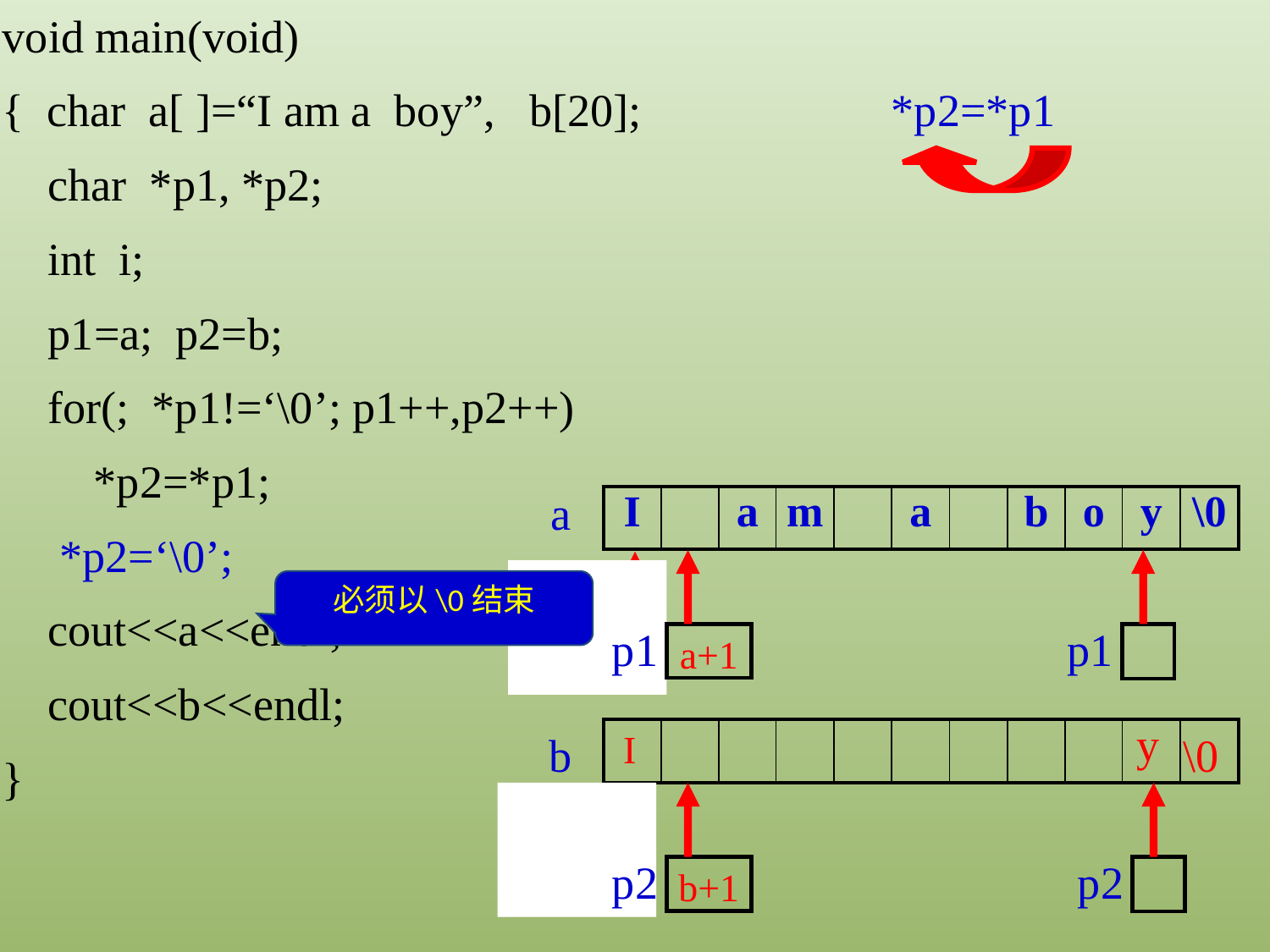

void main(void)
{  char  a[ ]=“I am a  boy”,   b[20];
    char  *p1, *p2;
    int  i;
    p1=a;  p2=b;
    for(;  *p1!=‘\0’; p1++,p2++)
        *p2=*p1;
     *p2=‘\0’;
    cout<<a<<endl;
    cout<<b<<endl;
}
*p2=*p1

a
| I |  | a | m |  | a |  | b | o | y | \0 |
| --- | --- | --- | --- | --- | --- | --- | --- | --- | --- | --- |

必须以\0结束
p1
p1
p1
a+1

a

y
|  |  |  |  |  |  |  |  |  |  |  |
| --- | --- | --- | --- | --- | --- | --- | --- | --- | --- | --- |
b
I
\0

p2
p2
p2
b+1

b
480